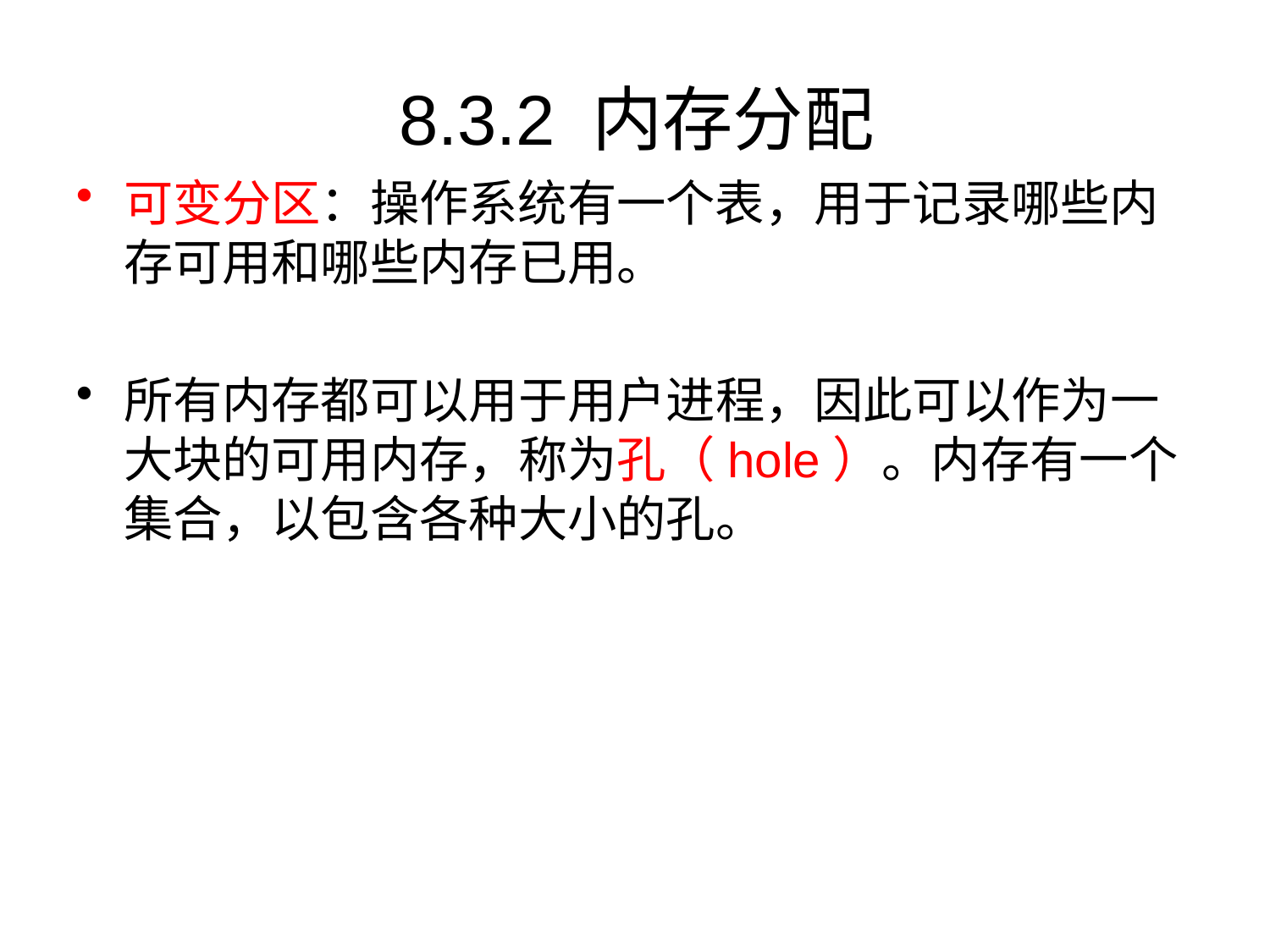

# 8.3.2 内存分配
可变分区：操作系统有一个表，用于记录哪些内存可用和哪些内存已用。

所有内存都可以用于用户进程，因此可以作为一大块的可用内存，称为孔（hole）。内存有一个集合，以包含各种大小的孔。